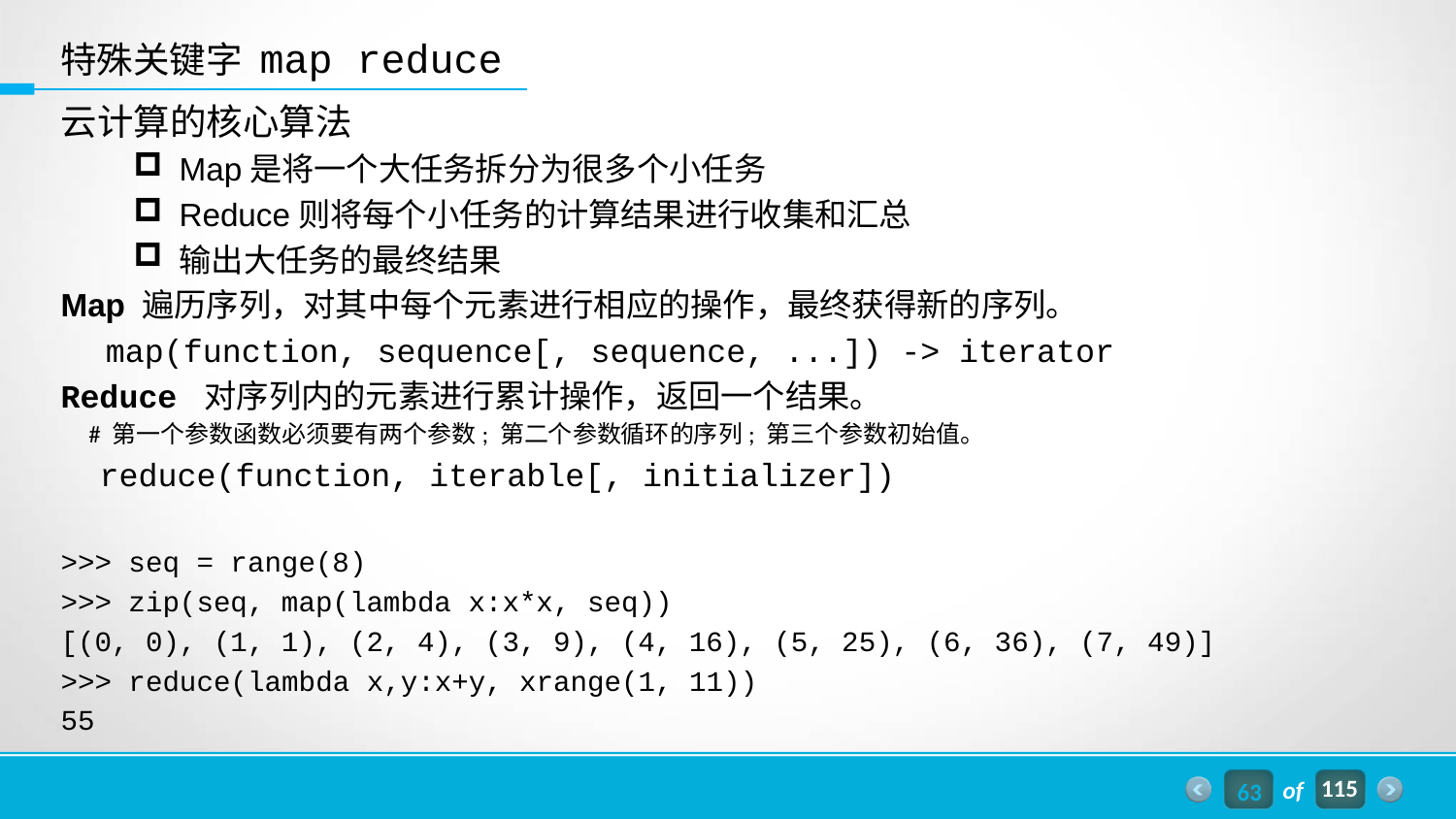

特殊关键字 map reduce

云计算的核心算法
Map是将一个大任务拆分为很多个小任务
Reduce则将每个小任务的计算结果进行收集和汇总
输出大任务的最终结果
Map 遍历序列，对其中每个元素进行相应的操作，最终获得新的序列。
     map(function, sequence[, sequence, ...]) -> iterator
Reduce 对序列内的元素进行累计操作，返回一个结果。
     # 第一个参数函数必须要有两个参数; 第二个参数循环的序列; 第三个参数初始值。
  reduce(function, iterable[, initializer])

>>> seq = range(8)
>>> zip(seq, map(lambda x:x*x, seq))
[(0, 0), (1, 1), (2, 4), (3, 9), (4, 16), (5, 25), (6, 36), (7, 49)]
>>> reduce(lambda x,y:x+y, xrange(1, 11))
55
63